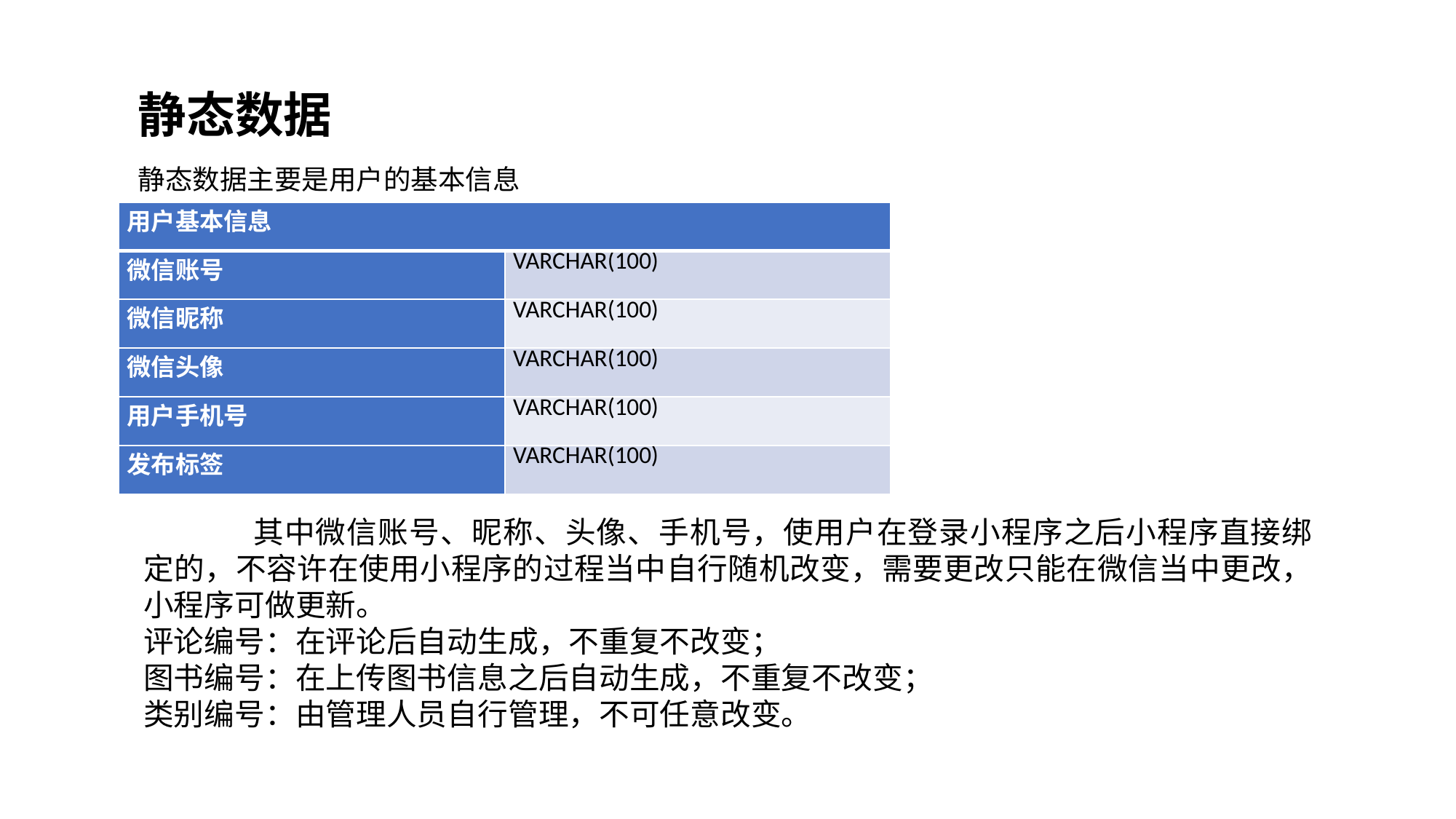

静态数据
静态数据主要是用户的基本信息
| 用户基本信息 |  |
| --- | --- |
| 微信账号 | VARCHAR(100) |
| 微信昵称 | VARCHAR(100) |
| 微信头像 | VARCHAR(100) |
| 用户手机号 | VARCHAR(100) |
| 发布标签 | VARCHAR(100) |
	其中微信账号、昵称、头像、手机号，使用户在登录小程序之后小程序直接绑定的，不容许在使用小程序的过程当中自行随机改变，需要更改只能在微信当中更改，小程序可做更新。
评论编号：在评论后自动生成，不重复不改变；
图书编号：在上传图书信息之后自动生成，不重复不改变；
类别编号：由管理人员自行管理，不可任意改变。